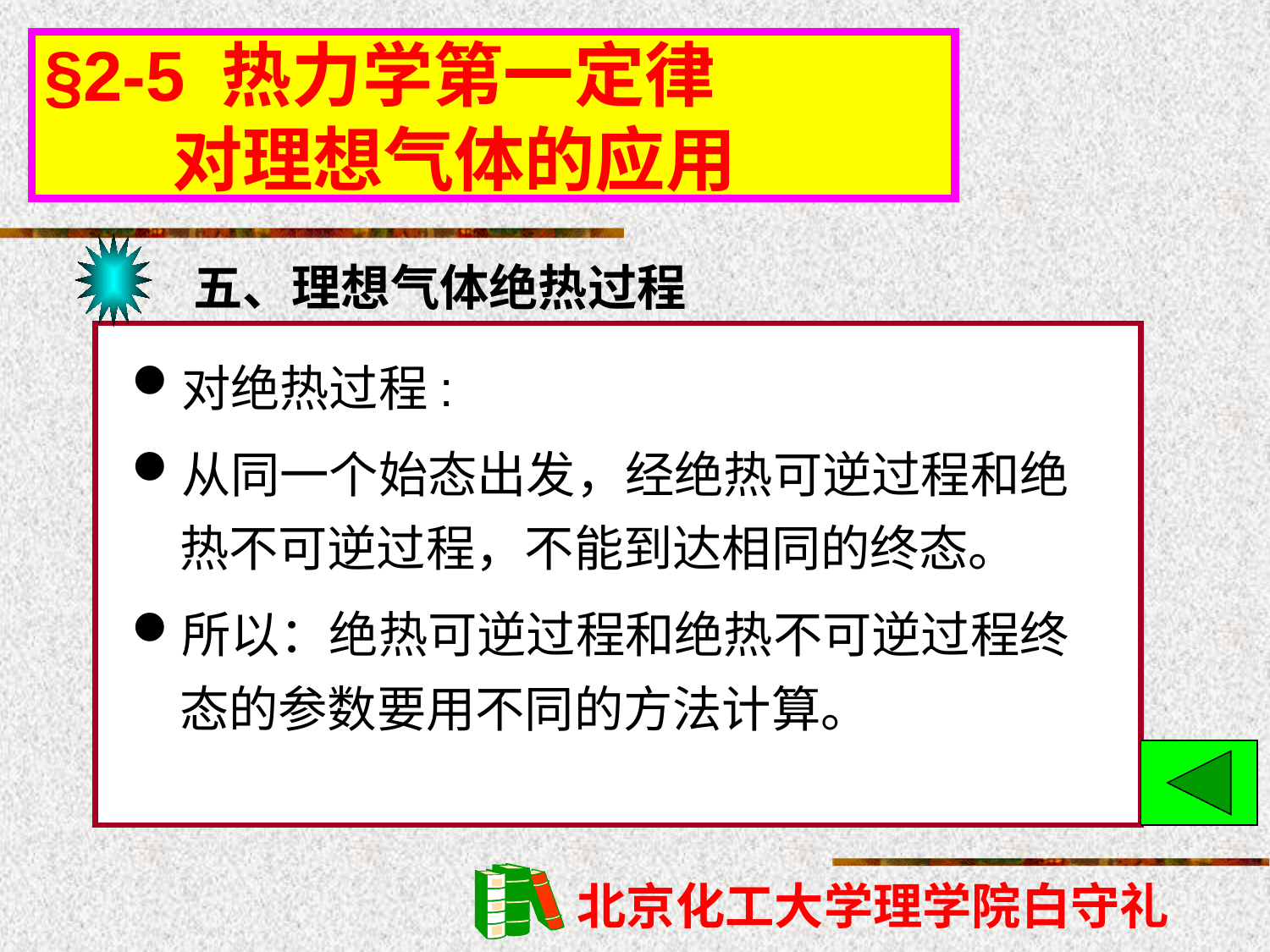

§2-5 热力学第一定律
     对理想气体的应用

五、理想气体绝热过程

对绝热过程:
从同一个始态出发，经绝热可逆过程和绝热不可逆过程，不能到达相同的终态。
所以：绝热可逆过程和绝热不可逆过程终态的参数要用不同的方法计算。